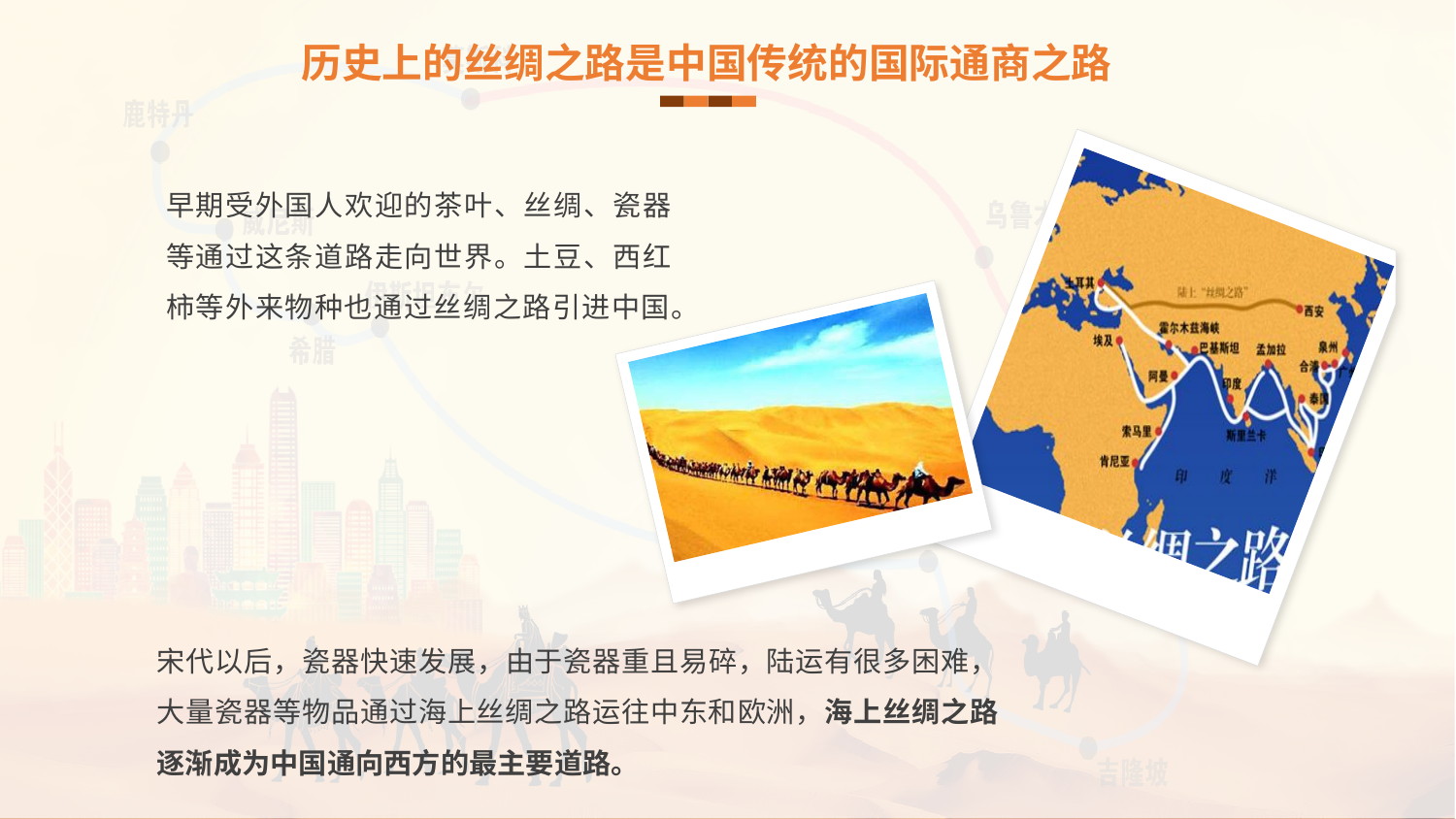

历史上的丝绸之路是中国传统的国际通商之路

早期受外国人欢迎的茶叶、丝绸、瓷器等通过这条道路走向世界。土豆、西红柿等外来物种也通过丝绸之路引进中国。

宋代以后，瓷器快速发展，由于瓷器重且易碎，陆运有很多困难，大量瓷器等物品通过海上丝绸之路运往中东和欧洲，海上丝绸之路逐渐成为中国通向西方的最主要道路。